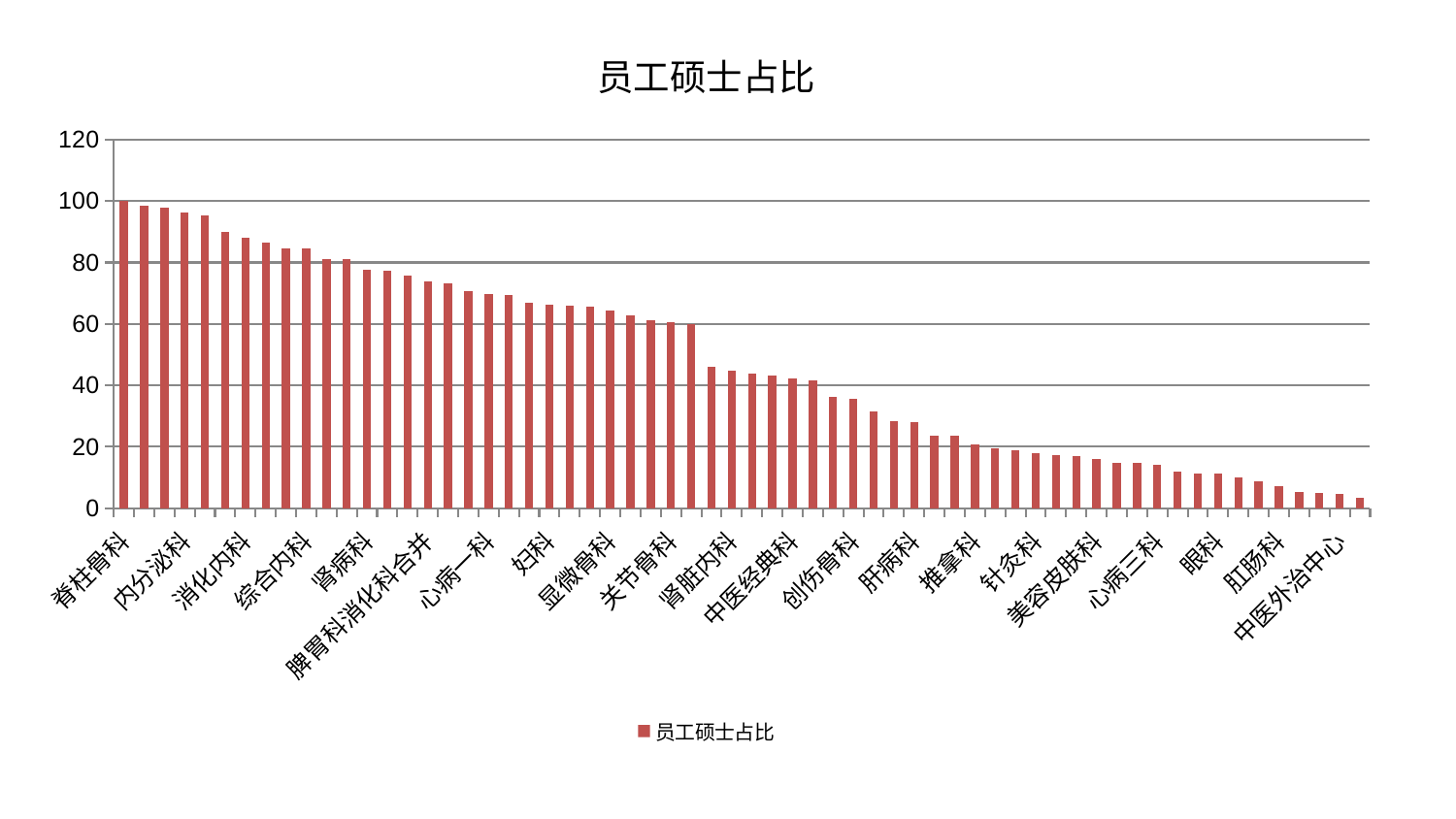

### Chart: 员工硕士占比

| Category | 员工硕士占比 |
|---|---|
| 脊柱骨科 | 100.0 |
| 骨科 | 98.4008082077493 |
| 东区肾病科 | 97.74575477594887 |
| 内分泌科 | 96.18357828828348 |
| 胸外科 | 95.47459146888131 |
| 重症医学科 | 89.99397956585209 |
| 消化内科 | 88.1335176442543 |
| 心病四科 | 86.50852601322974 |
| 西区重症医学科 | 84.68926984618818 |
| 综合内科 | 84.62026806966847 |
| 医院 | 81.07176747345653 |
| 东区重症医学科 | 81.04372207694816 |
| 肾病科 | 77.56513646763895 |
| 身心医学科 | 77.26210634943841 |
| 心血管内科 | 75.66905833640116 |
| 脾胃科消化科合并 | 73.7363126159029 |
| 口腔科 | 73.18484763709677 |
| 小儿骨科 | 70.74783124031093 |
| 心病一科 | 69.8084616262871 |
| 治未病中心 | 69.37245834842011 |
| 男科 | 67.02922464195092 |
| 妇科 | 66.2729685322978 |
| 妇二科 | 66.08577979795106 |
| 脾胃病科 | 65.73798030228677 |
| 显微骨科 | 64.3804895537632 |
| 血液科 | 62.92858440945914 |
| 泌尿外科 | 61.1327952219984 |
| 关节骨科 | 60.51733067054008 |
| 风湿病科 | 59.9053312406409 |
| 儿科 | 46.17040825271614 |
| 肾脏内科 | 44.692267427468536 |
| 康复科 | 43.92930302905751 |
| 神经内科 | 43.20134160309518 |
| 中医经典科 | 42.368178274405814 |
| 心病二科 | 41.75708992289728 |
| 呼吸内科 | 36.300358683668705 |
| 创伤骨科 | 35.76978421805959 |
| 周围血管科 | 31.650006626905725 |
| 皮肤科 | 28.34530900510157 |
| 肝病科 | 27.955239714044836 |
| 耳鼻喉科 | 23.579195639929736 |
| 运动损伤骨科 | 23.56575827770655 |
| 推拿科 | 20.707989927798558 |
| 肝胆外科 | 19.646154441309193 |
| 肿瘤内科 | 18.80808479728895 |
| 针灸科 | 17.77733571760885 |
| 脑病二科 | 17.293903079080142 |
| 妇科妇二科合并 | 16.89929964026696 |
| 美容皮肤科 | 15.974105005234701 |
| 产科 | 14.71725307839574 |
| 微创骨科 | 14.64507287302965 |
| 心病三科 | 14.11363802227825 |
| 乳腺甲状腺外科 | 11.906793105588585 |
| 脑病三科 | 11.440040129651646 |
| 眼科 | 11.184045264980423 |
| 小儿推拿科 | 10.146402246356981 |
| 普通外科 | 8.774741954955793 |
| 肛肠科 | 7.197192628327975 |
| 老年医学科 | 5.3623724181814945 |
| 脑病一科 | 4.88968694478172 |
| 中医外治中心 | 4.687138752282901 |
| 神经外科 | 3.489601264409203 |
231